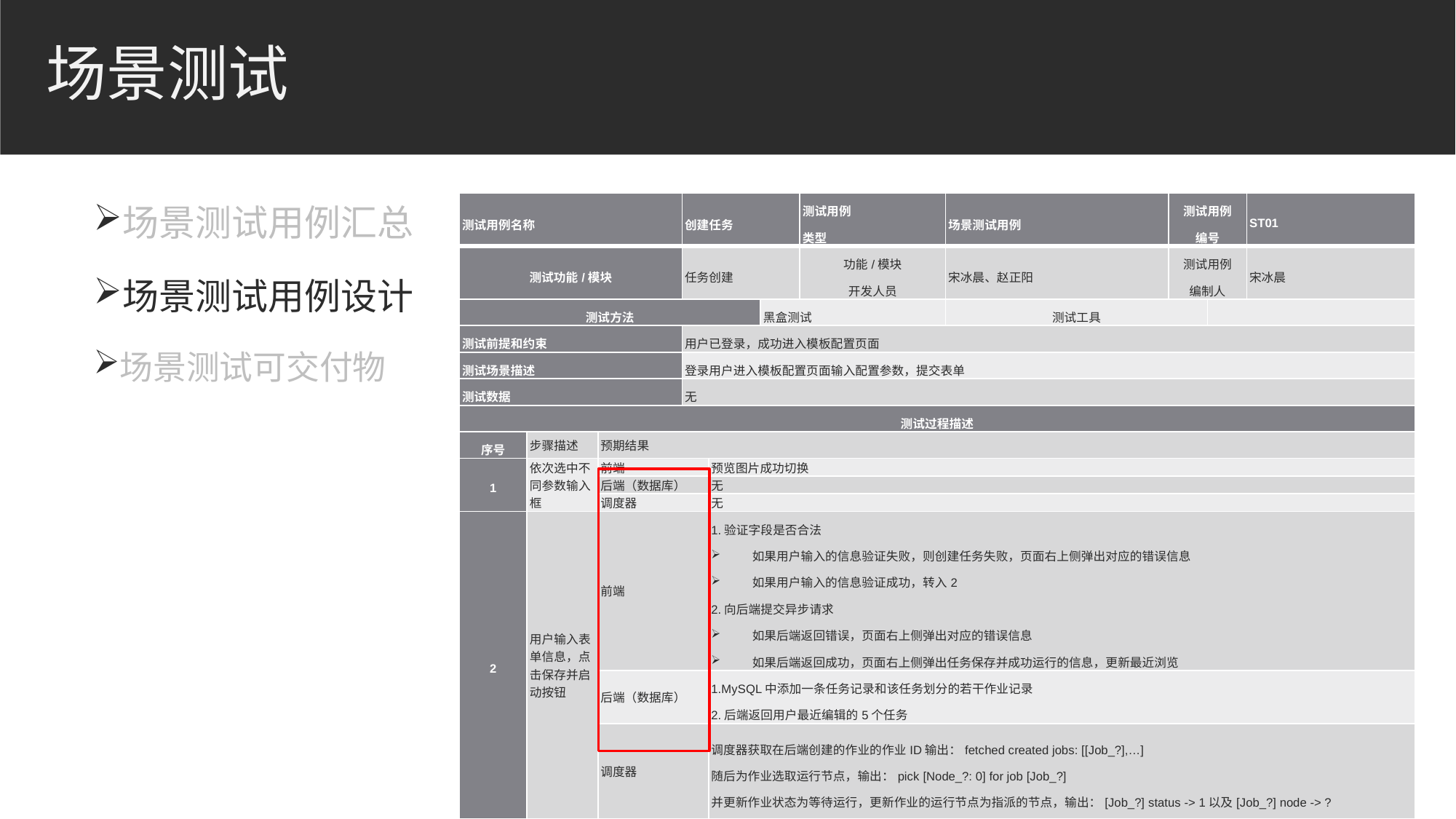

# 场景测试
场景测试用例汇总
场景测试用例设计
场景测试可交付物
| 测试用例名称 |  |  | 创建任务 |  |  | 测试用例 类型 | 场景测试用例 | 测试用例 编号 |  | ST01 |
| --- | --- | --- | --- | --- | --- | --- | --- | --- | --- | --- |
| 测试功能/模块 |  |  | 任务创建 |  |  | 功能/模块 开发人员 | 宋冰晨、赵正阳 | 测试用例 编制人 |  | 宋冰晨 |
| 测试方法 |  |  |  |  | 黑盒测试 |  | 测试工具 |  |  |  |
| 测试前提和约束 |  |  | 用户已登录，成功进入模板配置页面 |  |  |  |  |  |  |  |
| 测试场景描述 |  |  | 登录用户进入模板配置页面输入配置参数，提交表单 |  |  |  |  |  |  |  |
| 测试数据 |  |  | 无 |  |  |  |  |  |  |  |
| 测试过程描述 |  |  |  |  |  |  |  |  |  |  |
| 序号 | 步骤描述 | 预期结果 |  |  |  |  | 预期结果 |  |  |  |
| 1 | 依次选中不同参数输入框 | 前端 |  | 预览图片成功切换 | 预览图片成功切换 |  | 前端 | 预览图片成功切换 |  |  |
|  |  | 后端（数据库） |  | 无 | 无 |  | 后端（数据库） | 无 |  |  |
|  |  | 调度器 |  | 无 | 无 |  | 调度器 | 无 |  |  |
| 2 | 用户输入表单信息，点击保存并启动按钮 | 前端 |  | 1.验证字段是否合法 如果用户输入的信息验证失败，则创建任务失败，页面右上侧弹出对应的错误信息 如果用户输入的信息验证成功，转入2 2.向后端提交异步请求 如果后端返回错误，页面右上侧弹出对应的错误信息 如果后端返回成功，页面右上侧弹出任务保存并成功运行的信息，更新最近浏览 | 1.验证字段是否合法 如果用户输入的信息验证失败，则创建任务失败，页面右上侧弹出对应的错误信息 如果用户输入的信息验证成功，转入2 2.向后端提交异步请求 如果后端返回错误，页面右上侧弹出对应的错误信息 如果后端返回成功，页面右上侧弹出任务保存并成功运行的信息，更新最近浏览 |  | 前端 | 1.验证字段是否合法 如果用户输入的信息验证失败，则创建任务失败，页面右上侧弹出对应的错误信息 如果用户输入的信息验证成功，转入2 2.向后端提交异步请求 如果后端返回错误，页面右上侧弹出对应的错误信息 如果后端返回成功，页面右上侧弹出任务保存并成功运行的信息，更新最近浏览 |  |  |
|  |  | 后端（数据库） |  | 1.MySQL中添加一条任务记录和该任务划分的若干作业记录 2.后端返回用户最近编辑的5个任务 | 1.MySQL中添加一条任务记录和该任务划分的若干作业记录 2.后端返回用户最近编辑的5个任务 |  | 后端（数据库） | 1.MySQL中添加一条任务记录和该任务划分的若干作业记录 2.后端返回用户最近编辑的5个任务 |  |  |
|  |  | 调度器 |  | 调度器获取在后端创建的作业的作业ID输出：fetched created jobs: [[Job\_?],…] 随后为作业选取运行节点，输出：pick [Node\_?: 0] for job [Job\_?] 并更新作业状态为等待运行，更新作业的运行节点为指派的节点，输出：[Job\_?] status -> 1以及[Job\_?] node -> ? | 调度器获取在后端创建的作业的作业ID输出：fetched created jobs: [[Job\_?],…] 随后为作业选取运行节点，输出：pick [Node\_?: 0] for job [Job\_?] 并更新作业状态为等待运行，更新作业的运行节点为指派的节点，输出：[Job\_?] status -> 1以及[Job\_?] node -> ? |  | 调度器 | 调度器获取在后端创建的作业的作业ID输出：fetched created jobs: [[Job\_?],…] 随后为作业选取运行节点，输出：pick [Node\_?: 0] for job [Job\_?] 并更新作业状态为等待运行，更新作业的运行节点为指派的节点，输出：[Job\_?] status -> 1以及[Job\_?] node -> ? |  |  |
| 备注 |  |  |  |  |  |  |  |  |  |  |